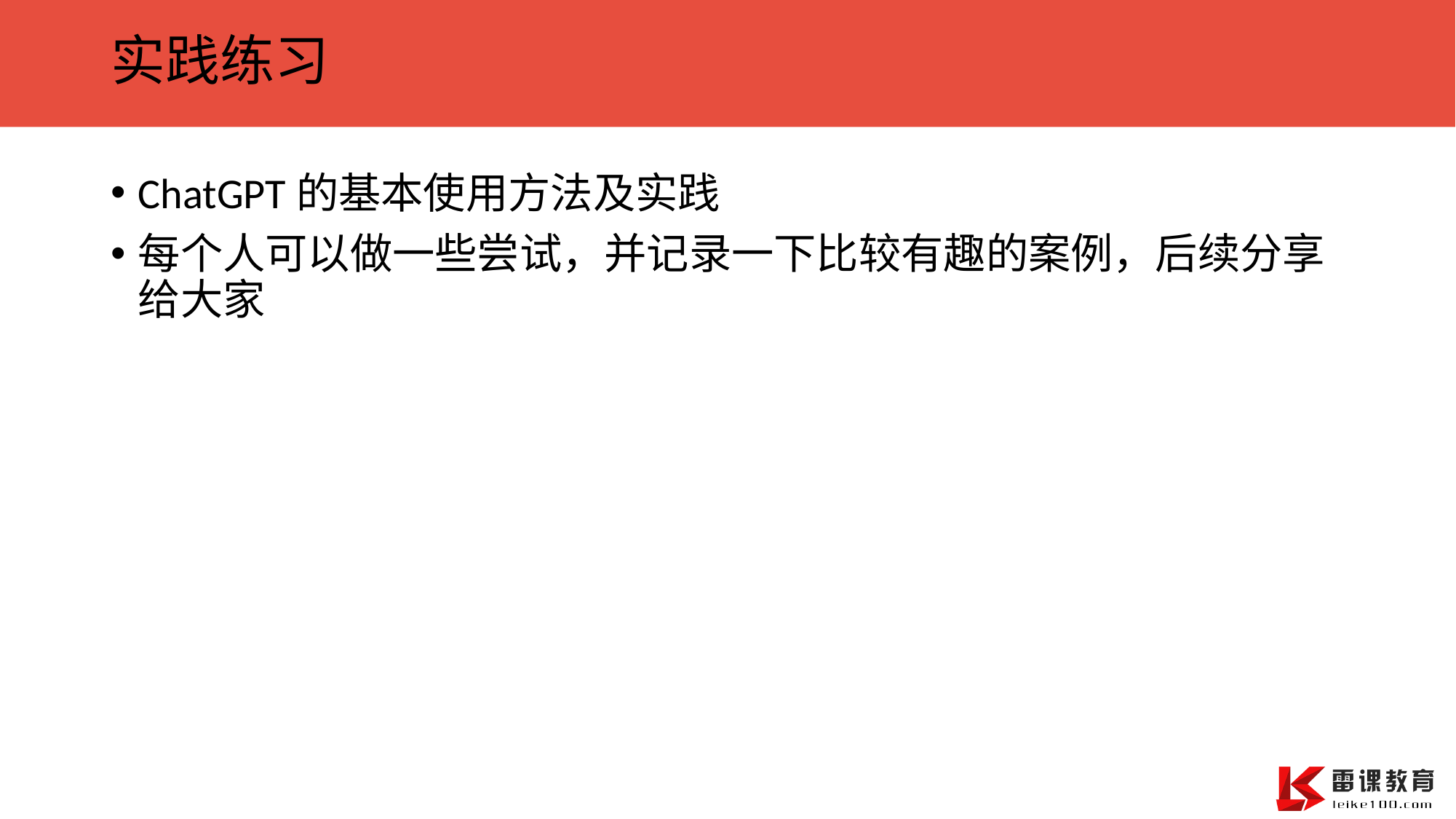

# 实践练习
ChatGPT的基本使用方法及实践
每个人可以做一些尝试，并记录一下比较有趣的案例，后续分享给大家